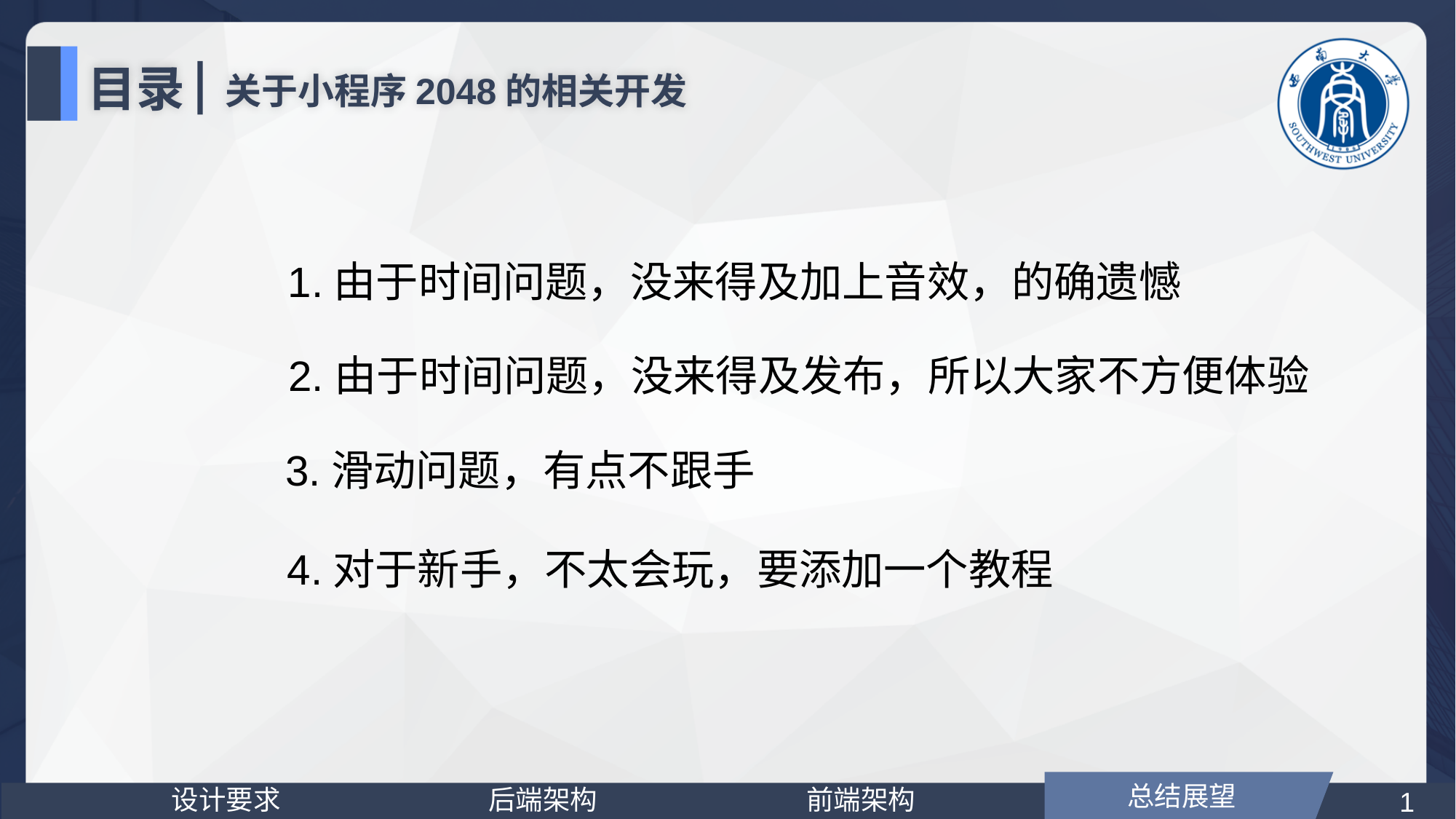

目录

关于小程序2048的相关开发
1.由于时间问题，没来得及加上音效，的确遗憾
2.由于时间问题，没来得及发布，所以大家不方便体验
3.滑动问题，有点不跟手
4.对于新手，不太会玩，要添加一个教程

总结展望
设计要求
后端架构
前端架构
1